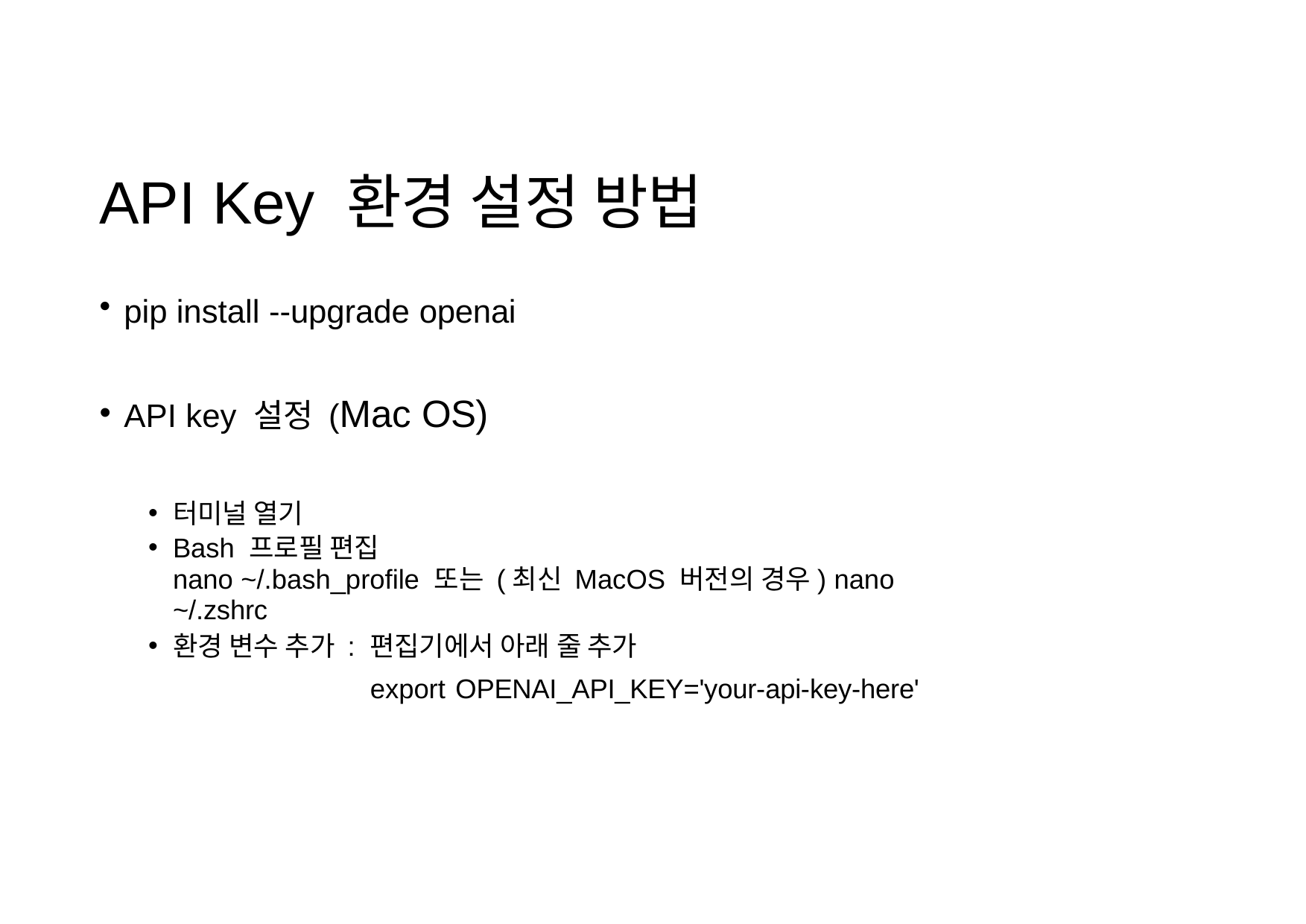

# API Key 환경 설정 방법
pip install --upgrade openai

API key 설정 (Mac OS)

터미널 열기
Bash 프로필 편집
nano ~/.bash_profile 또는 (최신 MacOS 버전의 경우) nano ~/.zshrc
환경 변수 추가 : 편집기에서 아래 줄 추가
export OPENAI_API_KEY='your-api-key-here'